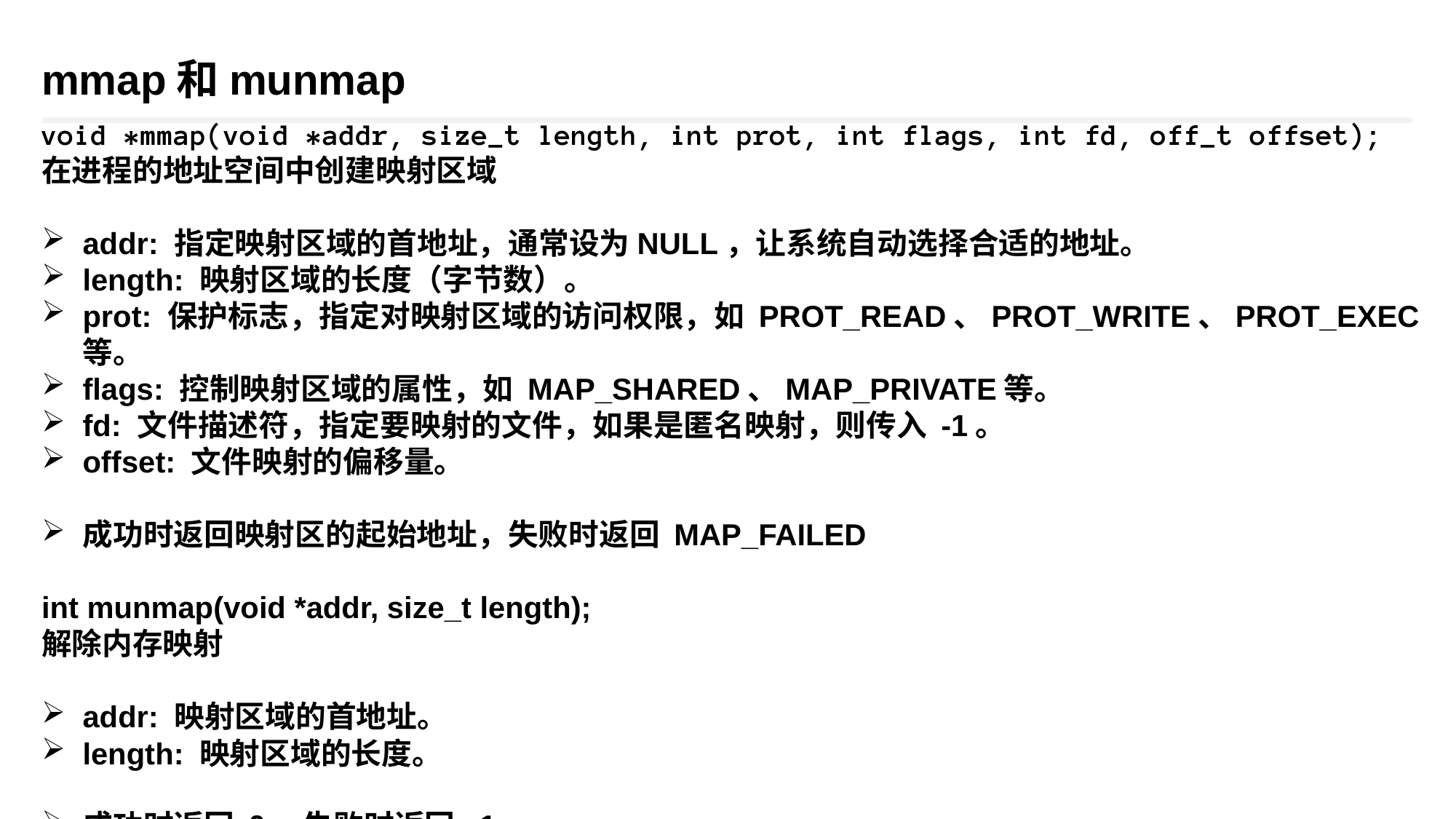

mmap和munmap
void *mmap(void *addr, size_t length, int prot, int flags, int fd, off_t offset);
在进程的地址空间中创建映射区域

addr: 指定映射区域的首地址，通常设为NULL，让系统自动选择合适的地址。
length: 映射区域的长度（字节数）。
prot: 保护标志，指定对映射区域的访问权限，如 PROT_READ、PROT_WRITE、PROT_EXEC等。
flags: 控制映射区域的属性，如 MAP_SHARED、MAP_PRIVATE等。
fd: 文件描述符，指定要映射的文件，如果是匿名映射，则传入 -1。
offset: 文件映射的偏移量。

成功时返回映射区的起始地址，失败时返回 MAP_FAILED

int munmap(void *addr, size_t length);
解除内存映射

addr: 映射区域的首地址。
length: 映射区域的长度。

成功时返回 0，失败时返回 -1。